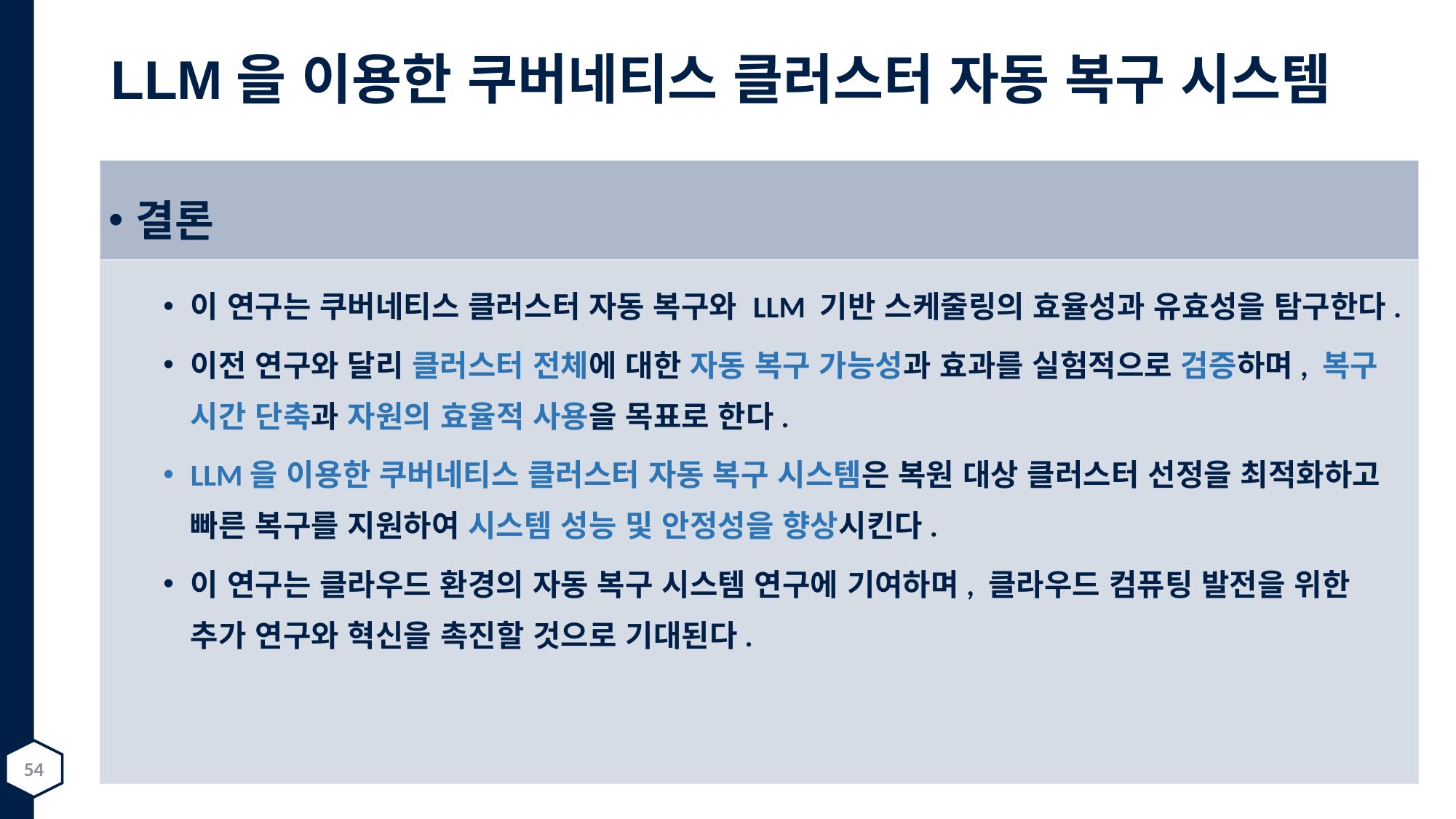

# LLM을 이용한 쿠버네티스 클러스터 자동 복구 시스템
결론
이 연구는 쿠버네티스 클러스터 자동 복구와 LLM 기반 스케줄링의 효율성과 유효성을 탐구한다.
이전 연구와 달리 클러스터 전체에 대한 자동 복구 가능성과 효과를 실험적으로 검증하며, 복구 시간 단축과 자원의 효율적 사용을 목표로 한다.
LLM을 이용한 쿠버네티스 클러스터 자동 복구 시스템은 복원 대상 클러스터 선정을 최적화하고 빠른 복구를 지원하여 시스템 성능 및 안정성을 향상시킨다.
이 연구는 클라우드 환경의 자동 복구 시스템 연구에 기여하며, 클라우드 컴퓨팅 발전을 위한 추가 연구와 혁신을 촉진할 것으로 기대된다.
54